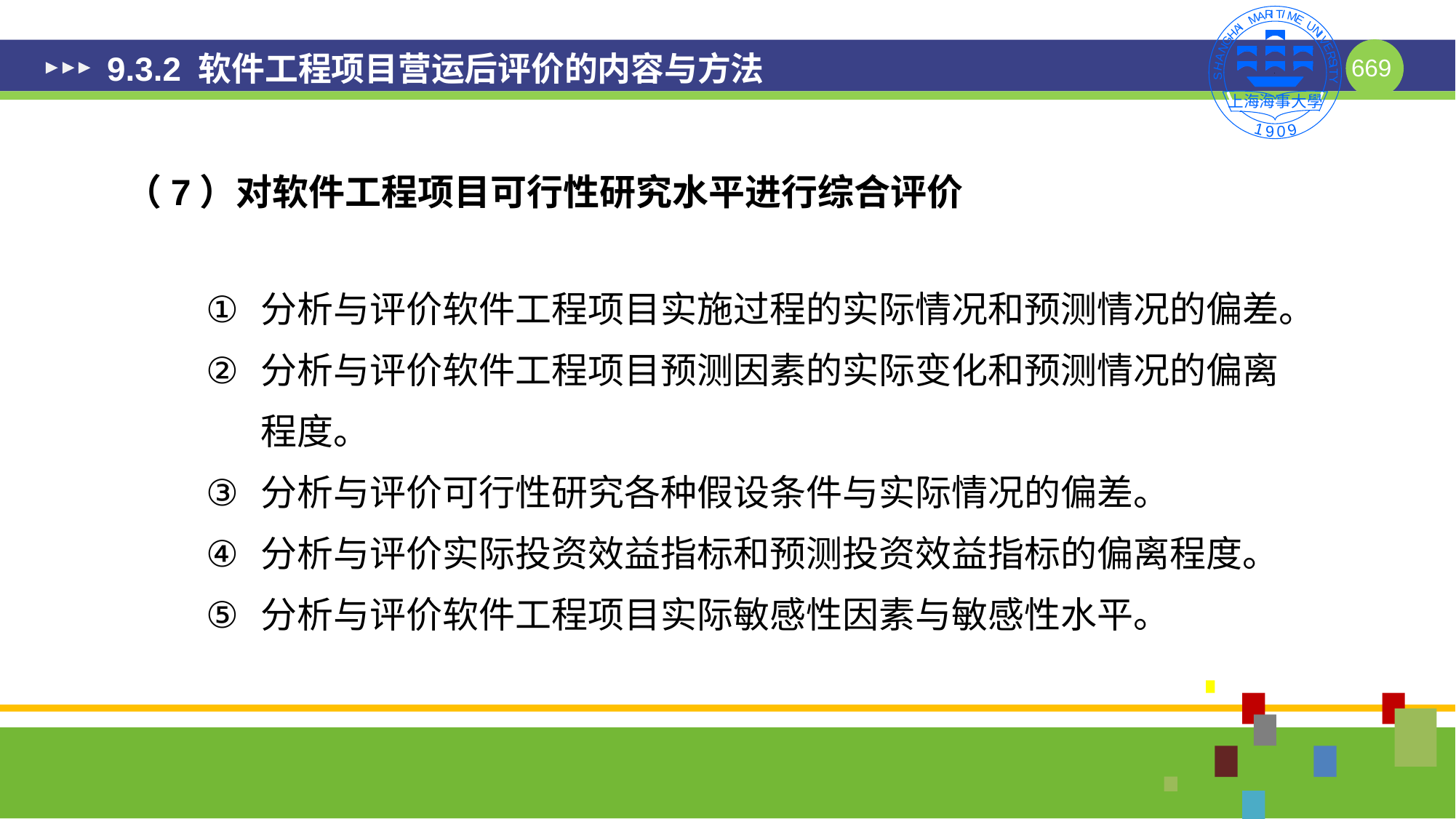

# 9.3.2 软件工程项目营运后评价的内容与方法
（7）对软件工程项目可行性研究水平进行综合评价
分析与评价软件工程项目实施过程的实际情况和预测情况的偏差。
分析与评价软件工程项目预测因素的实际变化和预测情况的偏离程度。
分析与评价可行性研究各种假设条件与实际情况的偏差。
分析与评价实际投资效益指标和预测投资效益指标的偏离程度。
分析与评价软件工程项目实际敏感性因素与敏感性水平。

669